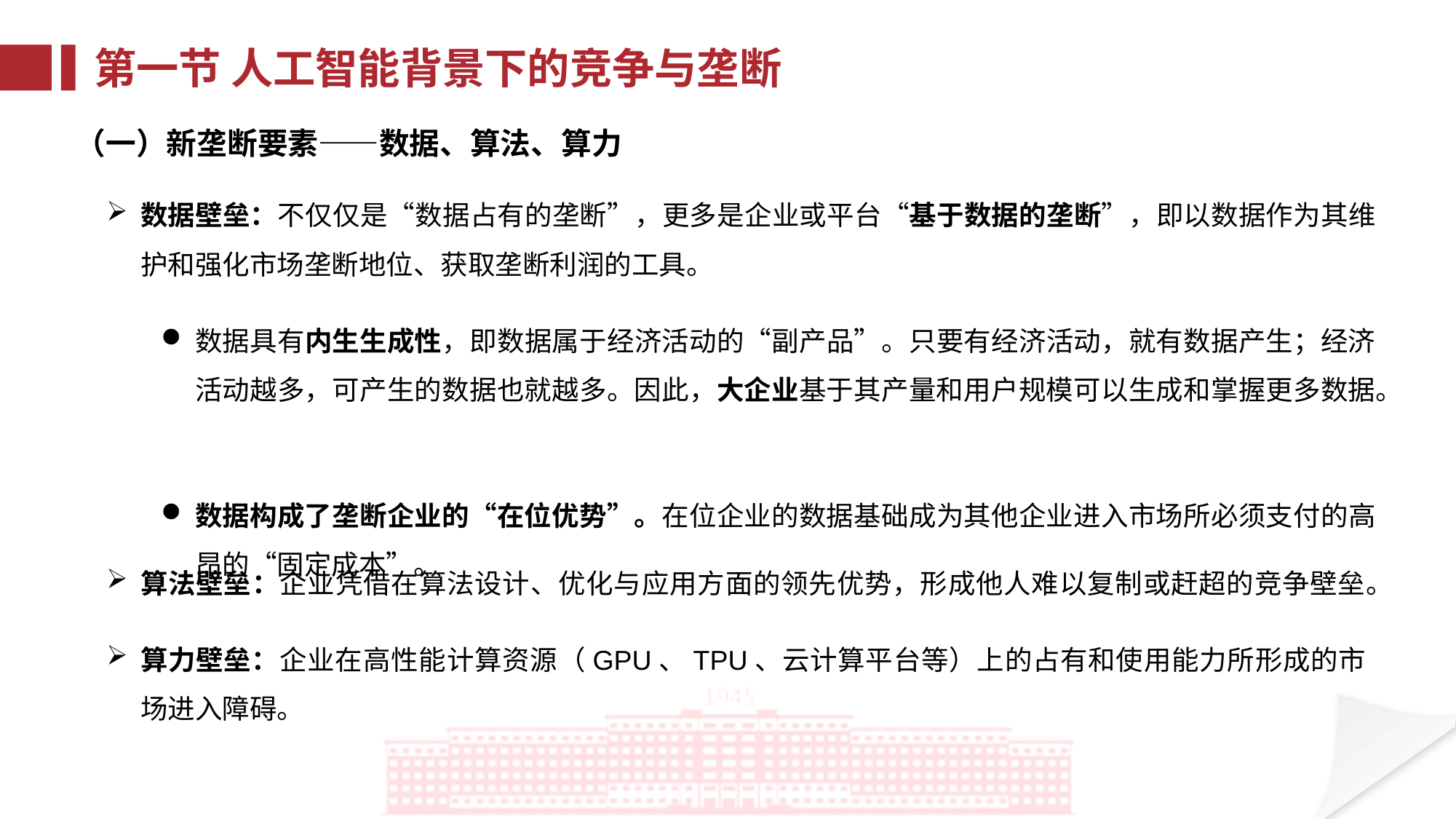

第一节 人工智能背景下的竞争与垄断
（一）新垄断要素——数据、算法、算力
数据壁垒：不仅仅是“数据占有的垄断”，更多是企业或平台“基于数据的垄断”，即以数据作为其维护和强化市场垄断地位、获取垄断利润的工具。
数据具有内生生成性，即数据属于经济活动的“副产品”。只要有经济活动，就有数据产生；经济活动越多，可产生的数据也就越多。因此，大企业基于其产量和用户规模可以生成和掌握更多数据。
数据构成了垄断企业的“在位优势”。在位企业的数据基础成为其他企业进入市场所必须支付的高昂的“固定成本”。
算法壁垒：企业凭借在算法设计、优化与应用方面的领先优势，形成他人难以复制或赶超的竞争壁垒。
算力壁垒：企业在高性能计算资源（GPU、TPU、云计算平台等）上的占有和使用能力所形成的市场进入障碍。